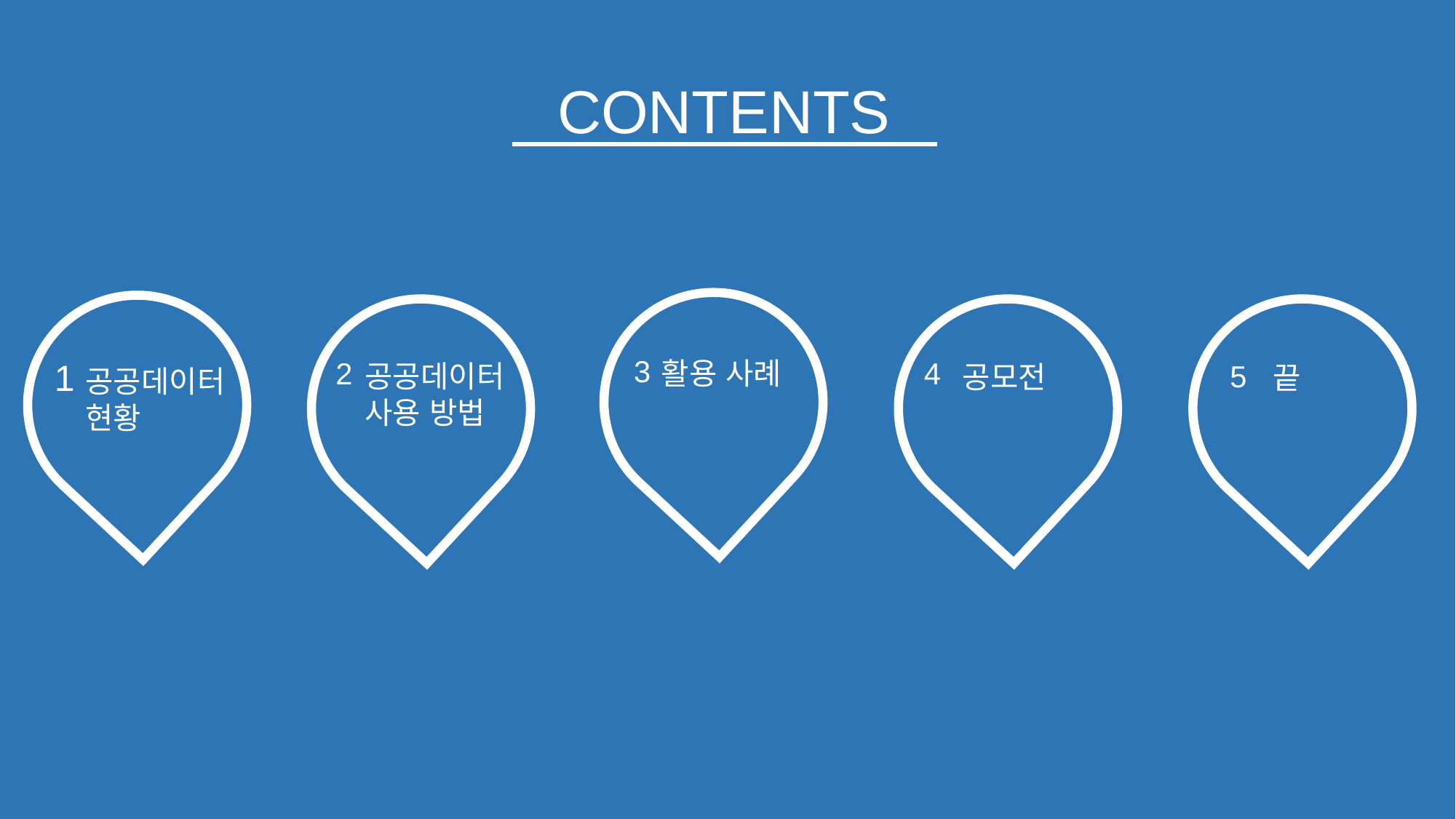

CONTENTS

3
활용 사례

4
공모전

2
공공데이터
사용 방법

5
끝
1
공공데이터
현황